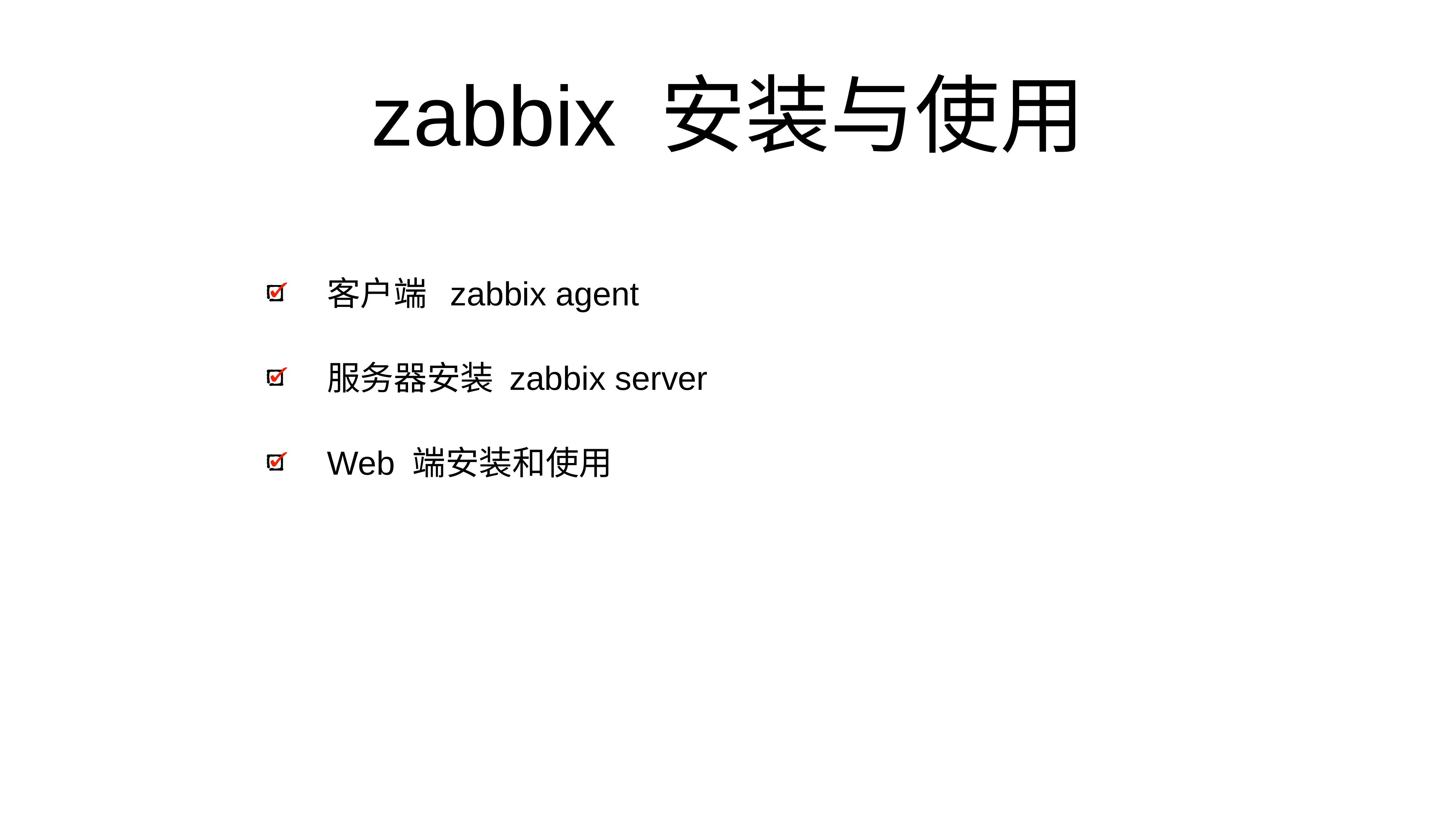

# zabbix 安装与使用
客户端  zabbix agent
服务器安装 zabbix server
Web 端安装和使用